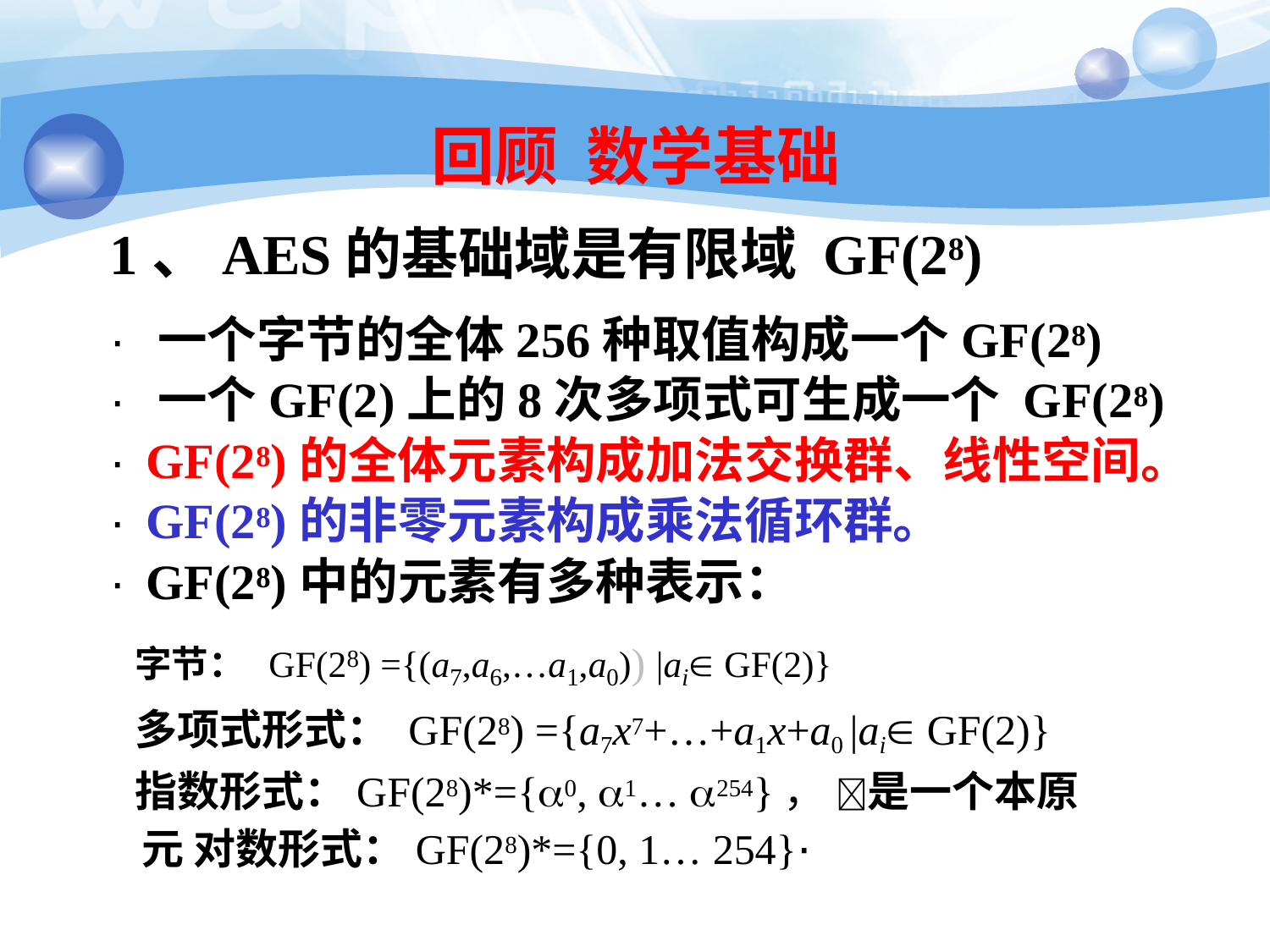

124
# 回顾  数学基础
1、AES的基础域是有限域 GF(28)
· 一个字节的全体256种取值构成一个GF(28)
· 一个GF(2)上的8次多项式可生成一个 GF(28)
· GF(28)的全体元素构成加法交换群、线性空间。
· GF(28)的非零元素构成乘法循环群。
· GF(28)中的元素有多种表示：
字节： GF(28) ={(a7,a6,…a1,a0)) |ai∈ GF(2)}
多项式形式： GF(28) ={a7x7+…+a1x+a0 |ai∈ GF(2)}
指数形式：GF(28)*={α0, α1… α254}， α是一个本原元 对数形式：GF(28)*={0, 1… 254}·